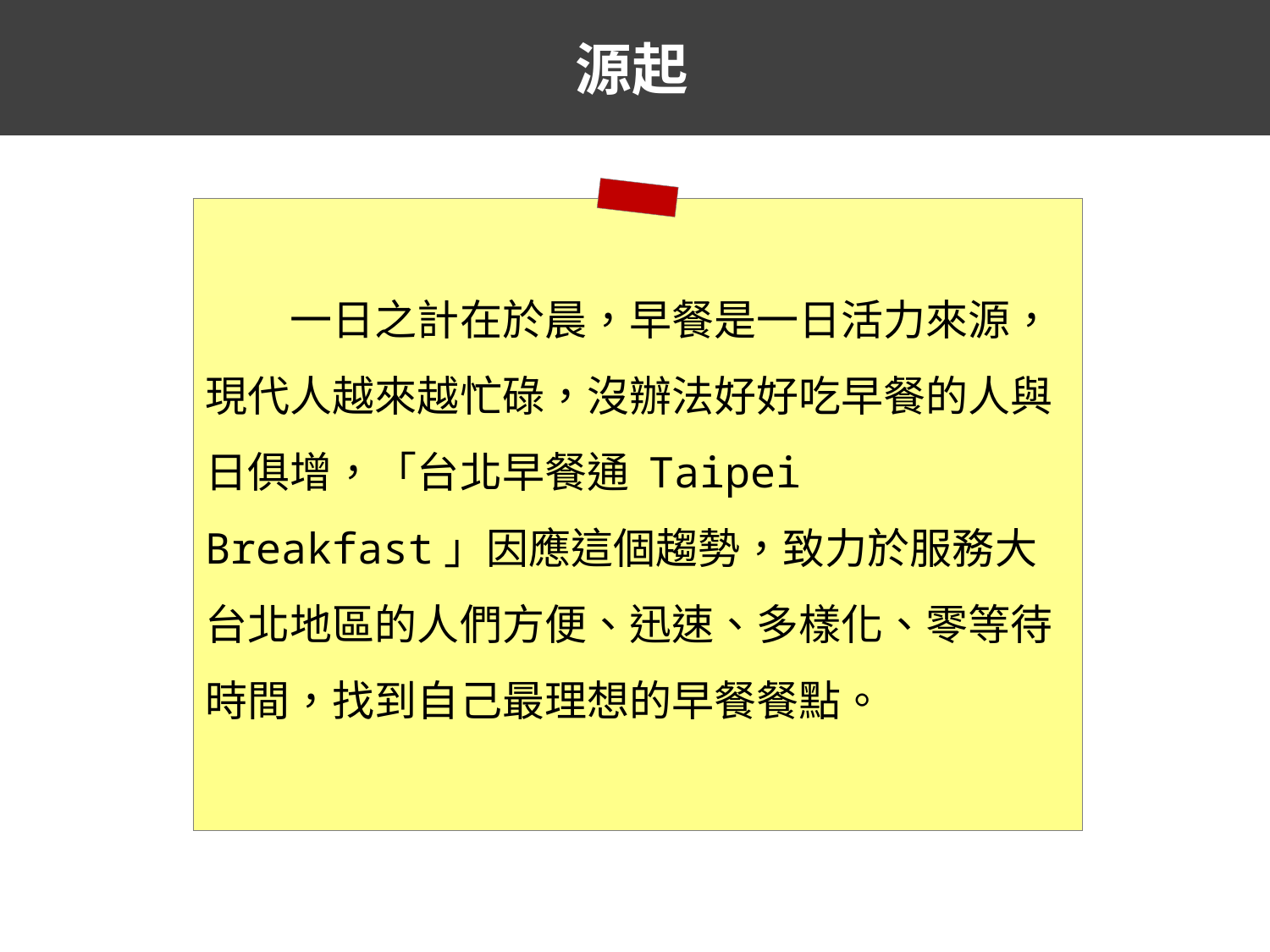

源起

　　一日之計在於晨，早餐是一日活力來源，現代人越來越忙碌，沒辦法好好吃早餐的人與日俱增，「台北早餐通 Taipei Breakfast」因應這個趨勢，致力於服務大台北地區的人們方便、迅速、多樣化、零等待時間，找到自己最理想的早餐餐點。